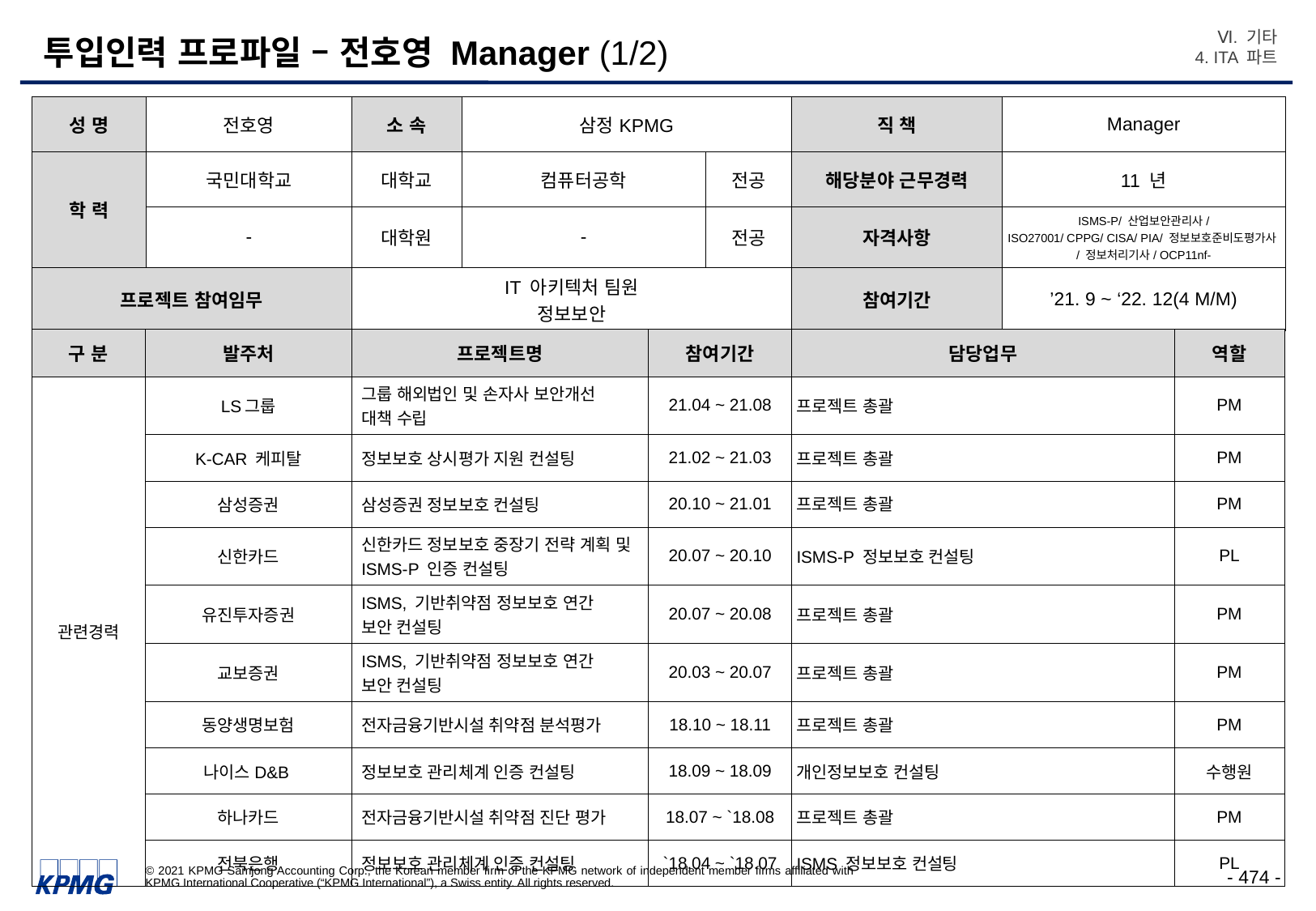

Ⅵ. 기타
4. ITA 파트
# 투입인력 프로파일 – 전호영 Manager (1/2)
| 성 명 | 전호영 | 소 속 | 삼정KPMG |  | 직 책 | Manager |
| --- | --- | --- | --- | --- | --- | --- |
| 학 력 | 국민대학교 | 대학교 | 컴퓨터공학 | 전공 | 해당분야 근무경력 | 11 년 |
|  | - | 대학원 | - | 전공 | 자격사항 | ISMS-P/ 산업보안관리사/​ ISO27001/ CPPG/ CISA/ PIA/ 정보보호준비도평가사/ 정보처리기사/ OCP11nf- |
| 프로젝트 참여임무 |  | IT 아키텍처 팀원 정보보안 |  |  | 참여기간 | ’21. 9 ~ ‘22. 12(4 M/M) |
| 구 분 | 발주처 | 프로젝트명 | 참여기간 | 담당업무 | 역할 |
| --- | --- | --- | --- | --- | --- |
| 관련경력 | LS그룹​ | 그룹 해외법인 및 손자사 보안개선 대책 수립​ | 21.04 ~ 21.08​ | 프로젝트 총괄 | PM​ |
|  | K-CAR 케피탈​ | 정보보호 상시평가 지원 컨설팅​ | 21.02 ~ 21.03​ | 프로젝트 총괄 | PM​ |
|  | 삼성증권​ | 삼성증권 정보보호 컨설팅​ | 20.10 ~ 21.01​ | 프로젝트 총괄 | PM​ |
|  | 신한카드​ | 신한카드 정보보호 중장기 전략 계획 및 ISMS-P 인증 컨설팅​ | 20.07 ~ 20.10​ | ISMS-P 정보보호 컨설팅 | PL​ |
|  | 유진투자증권​ | ISMS, 기반취약점 정보보호 연간 보안 컨설팅​ | 20.07 ~ 20.08​ | 프로젝트 총괄 | PM​ |
|  | 교보증권​ | ISMS, 기반취약점 정보보호 연간 보안 컨설팅​ | 20.03 ~ 20.07​ | 프로젝트 총괄 | PM​ |
|  | 동양생명보험​ | 전자금융기반시설 취약점 분석평가​ | 18.10 ~ 18.11​ | 프로젝트 총괄 | PM​ |
|  | 나이스D&B ​ | 정보보호 관리체계 인증 컨설팅​ | 18.09 ~ 18.09​ | 개인정보보호 컨설팅 | 수행원​ |
|  | 하나카드​ | 전자금융기반시설 취약점 진단 평가​ | 18.07 ~ `18.08​ | 프로젝트 총괄 | PM​ |
|  | 전북은행​ | 정보보호 관리체계 인증 컨설팅​ | `18.04 ~ `18.07​ | ISMS 정보보호 컨설팅 | PL​ |